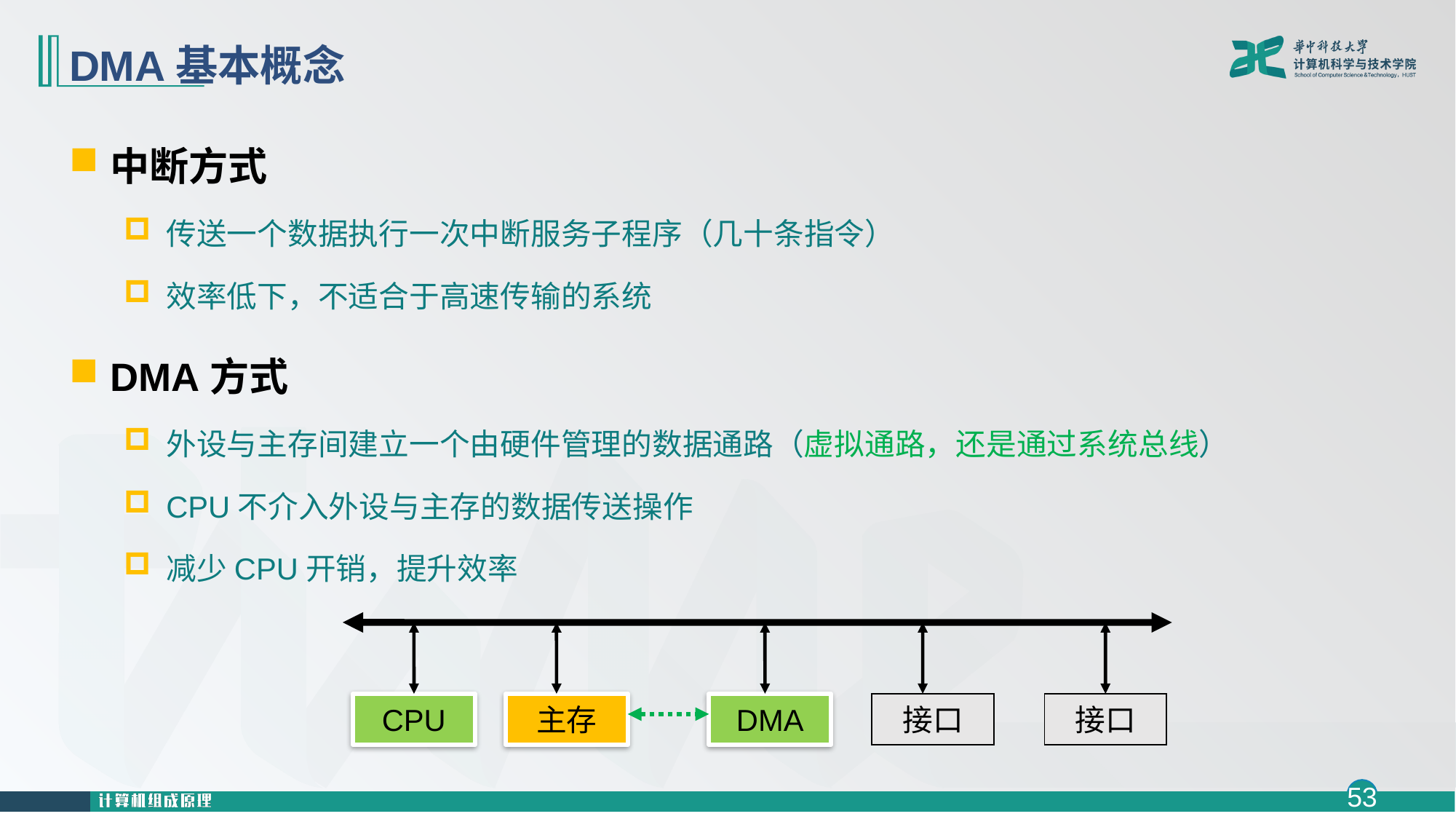

# DMA基本概念
中断方式
传送一个数据执行一次中断服务子程序（几十条指令）
效率低下，不适合于高速传输的系统
DMA方式
外设与主存间建立一个由硬件管理的数据通路（虚拟通路，还是通过系统总线）
CPU不介入外设与主存的数据传送操作
减少CPU开销，提升效率

CPU
主存
DMA
接口
接口